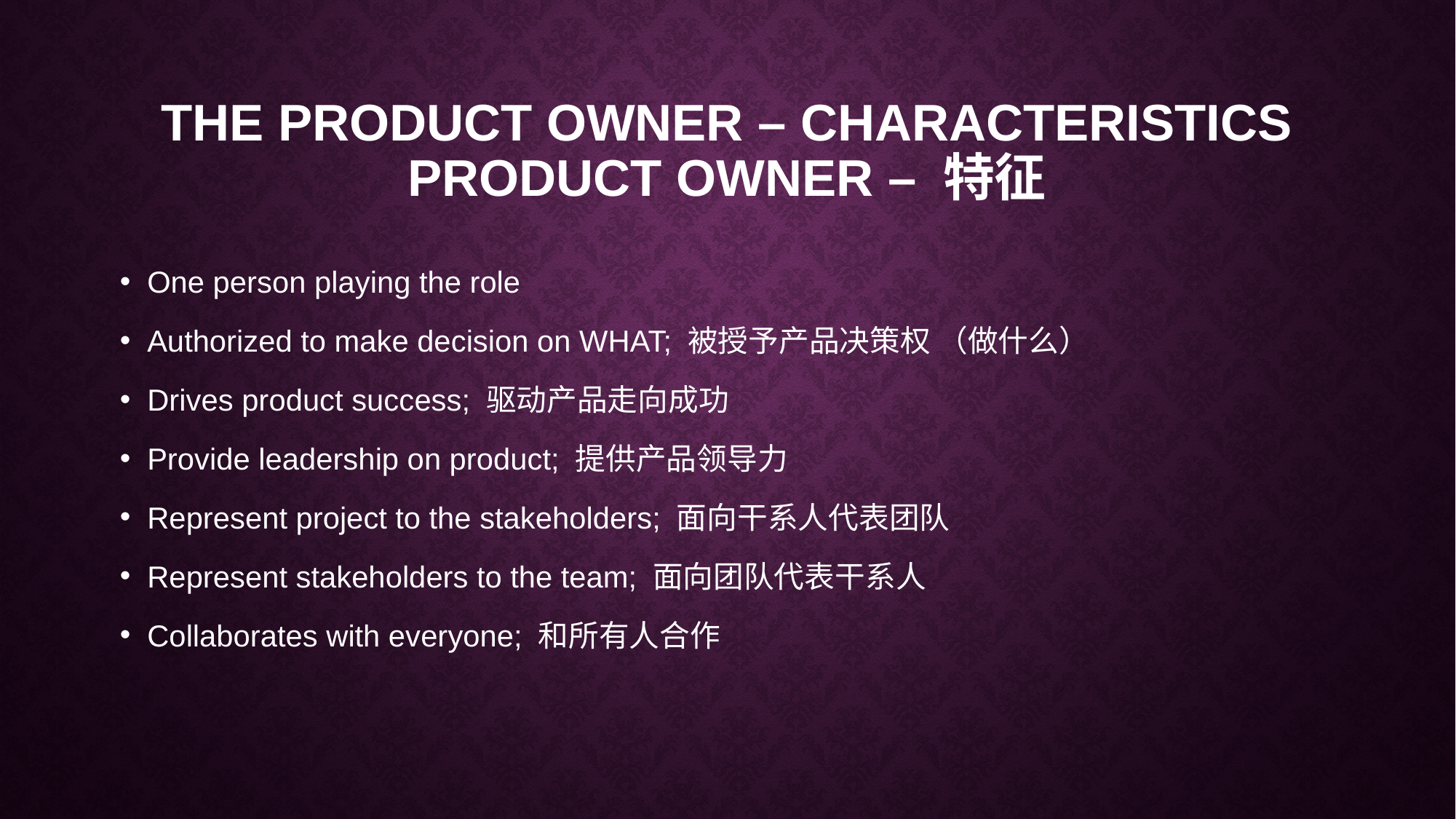

# The product owner – characteristics Product owner – 特征
One person playing the role
Authorized to make decision on WHAT; 被授予产品决策权 （做什么）
Drives product success; 驱动产品走向成功
Provide leadership on product; 提供产品领导力
Represent project to the stakeholders; 面向干系人代表团队
Represent stakeholders to the team; 面向团队代表干系人
Collaborates with everyone; 和所有人合作